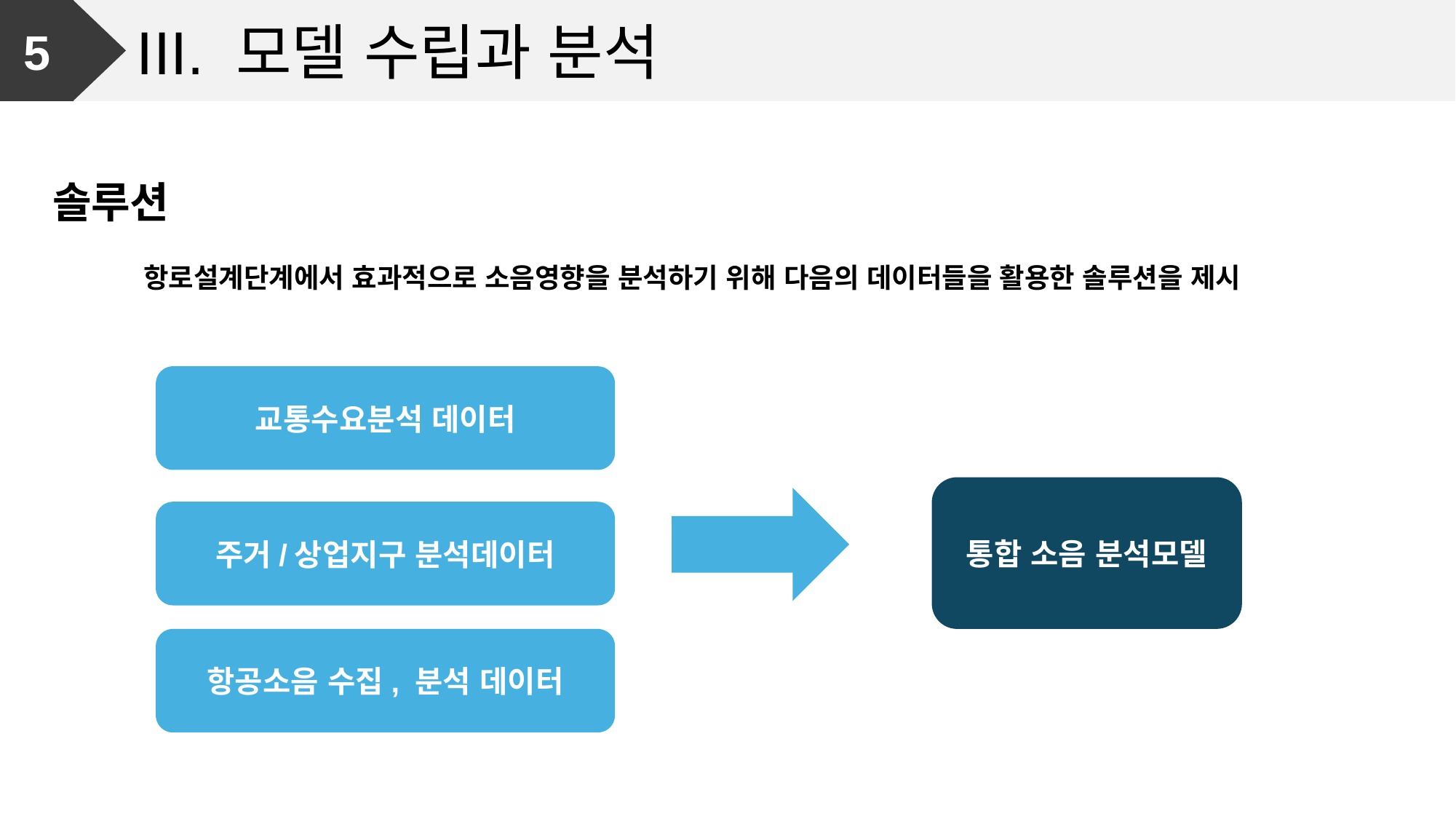

5

III. 모델 수립과 분석
솔루션
항로설계단계에서 효과적으로 소음영향을 분석하기 위해 다음의 데이터들을 활용한 솔루션을 제시
교통수요분석 데이터

통합 소음 분석모델
주거/상업지구 분석데이터
항공소음 수집, 분석 데이터